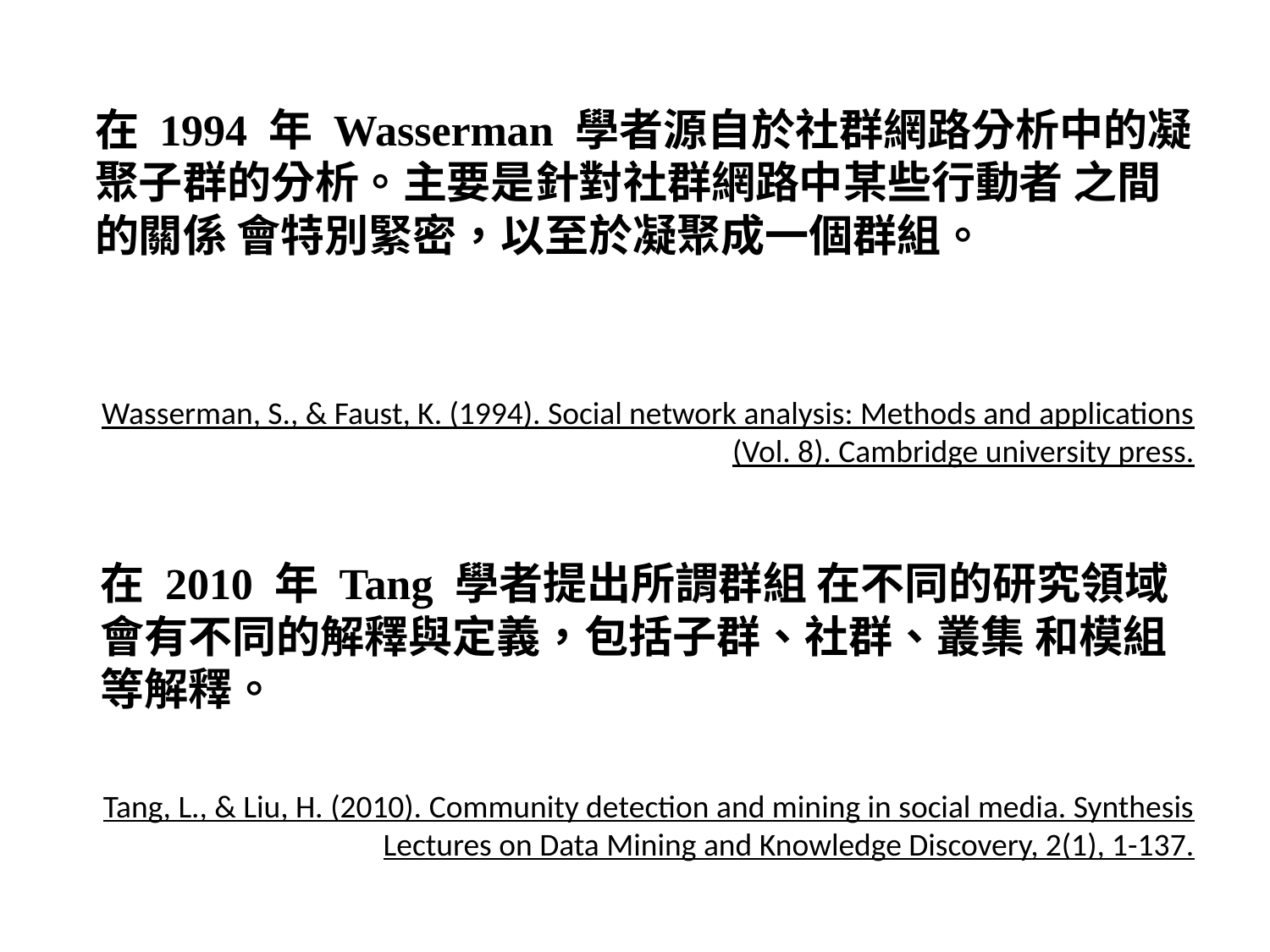

在 1994 年 Wasserman 學者源自於社群網路分析中的凝聚子群的分析。主要是針對社群網路中某些行動者 之間的關係 會特別緊密，以至於凝聚成一個群組。
Wasserman, S., & Faust, K. (1994). Social network analysis: Methods and applications (Vol. 8). Cambridge university press.
在 2010 年 Tang 學者提出所謂群組 在不同的研究領域會有不同的解釋與定義，包括子群、社群、叢集 和模組 等解釋。
Tang, L., & Liu, H. (2010). Community detection and mining in social media. Synthesis Lectures on Data Mining and Knowledge Discovery, 2(1), 1-137.